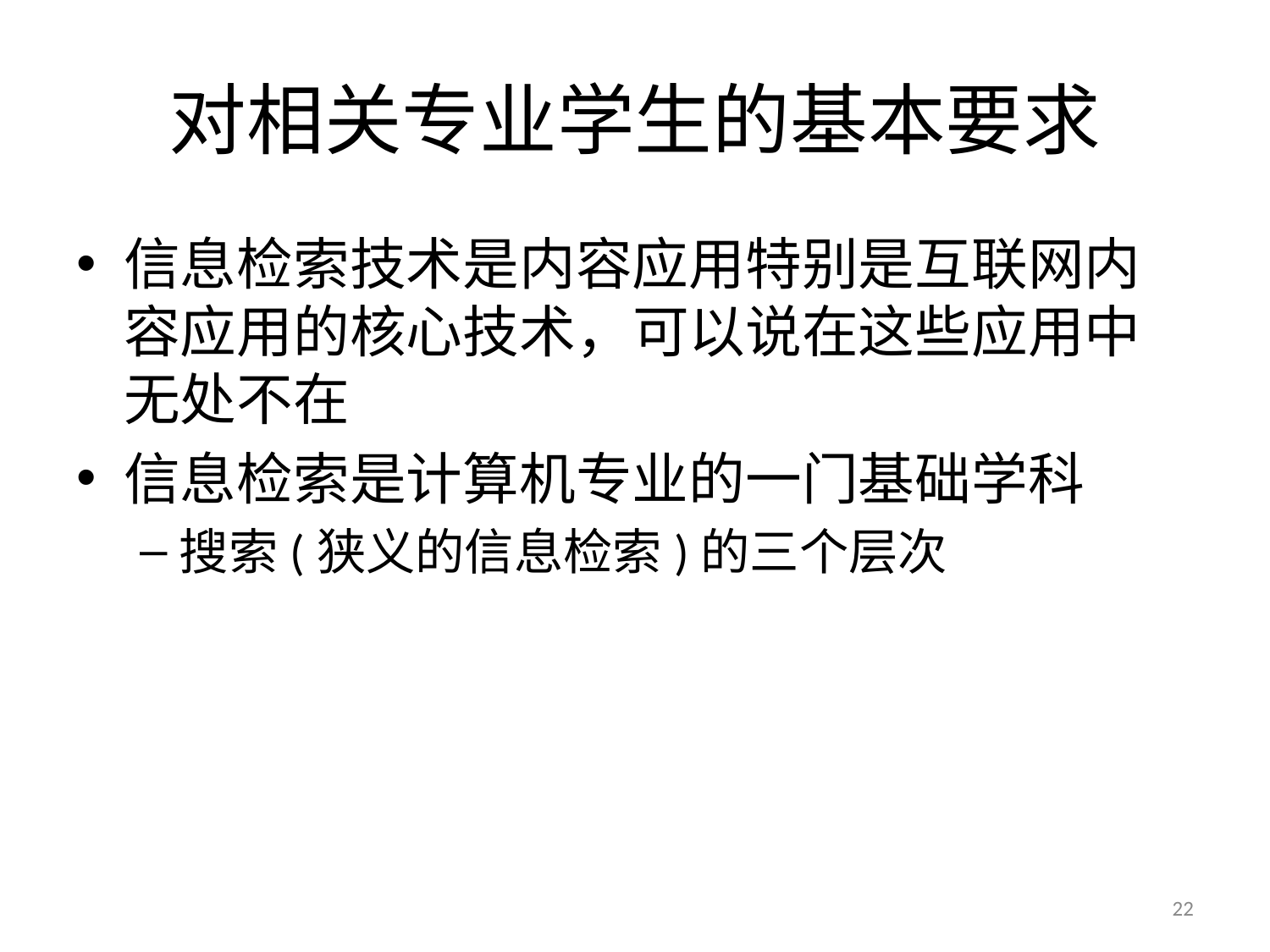

# 对相关专业学生的基本要求
信息检索技术是内容应用特别是互联网内容应用的核心技术，可以说在这些应用中无处不在
信息检索是计算机专业的一门基础学科
搜索(狭义的信息检索)的三个层次
22